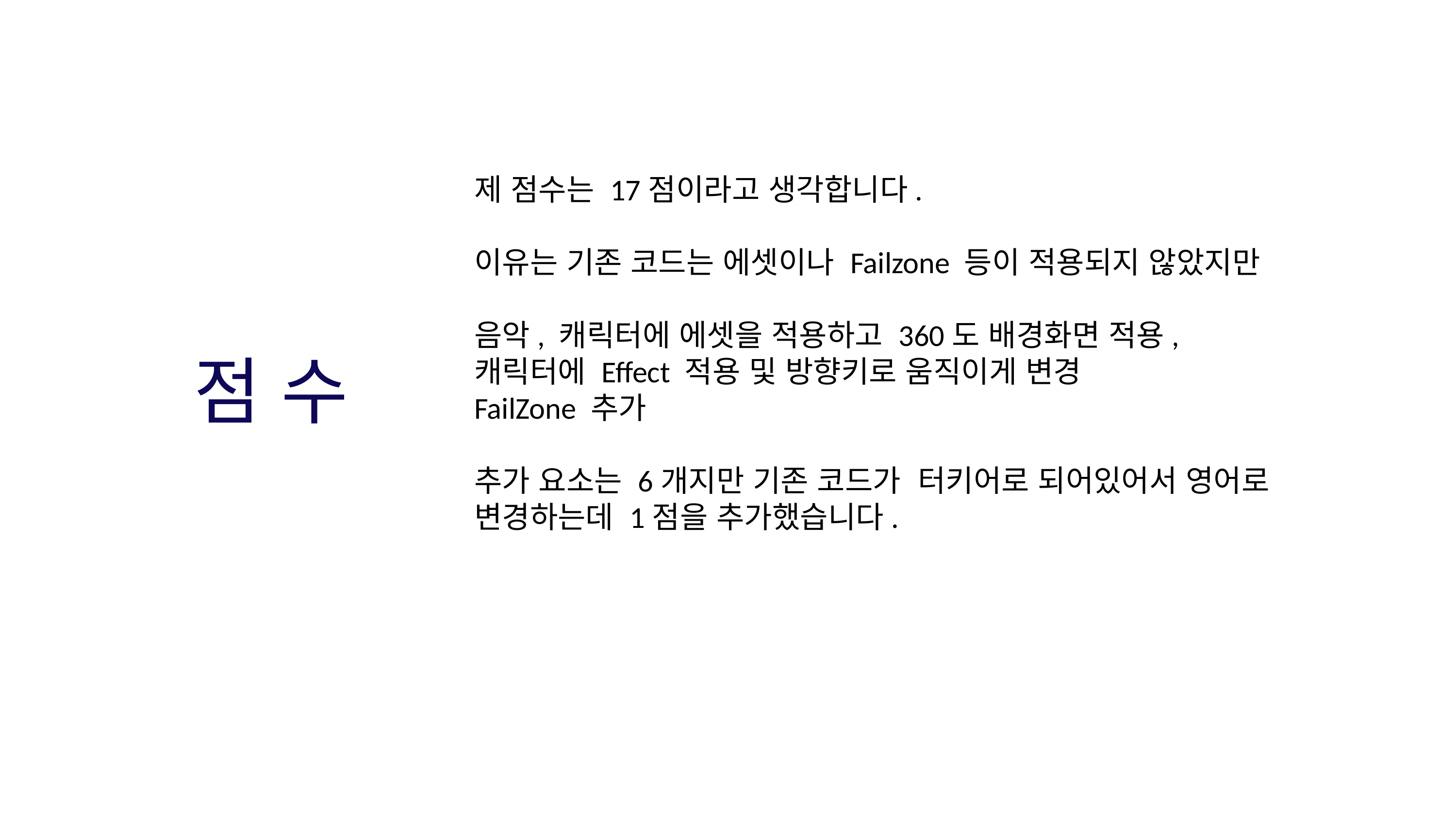

제 점수는 17점이라고 생각합니다.

이유는 기존 코드는 에셋이나 Failzone 등이 적용되지 않았지만

음악, 캐릭터에 에셋을 적용하고 360도 배경화면 적용,  캐릭터에 Effect 적용 및 방향키로 움직이게 변경
FailZone 추가

추가 요소는 6개지만 기존 코드가  터키어로 되어있어서 영어로 변경하는데 1점을 추가했습니다.

점 수